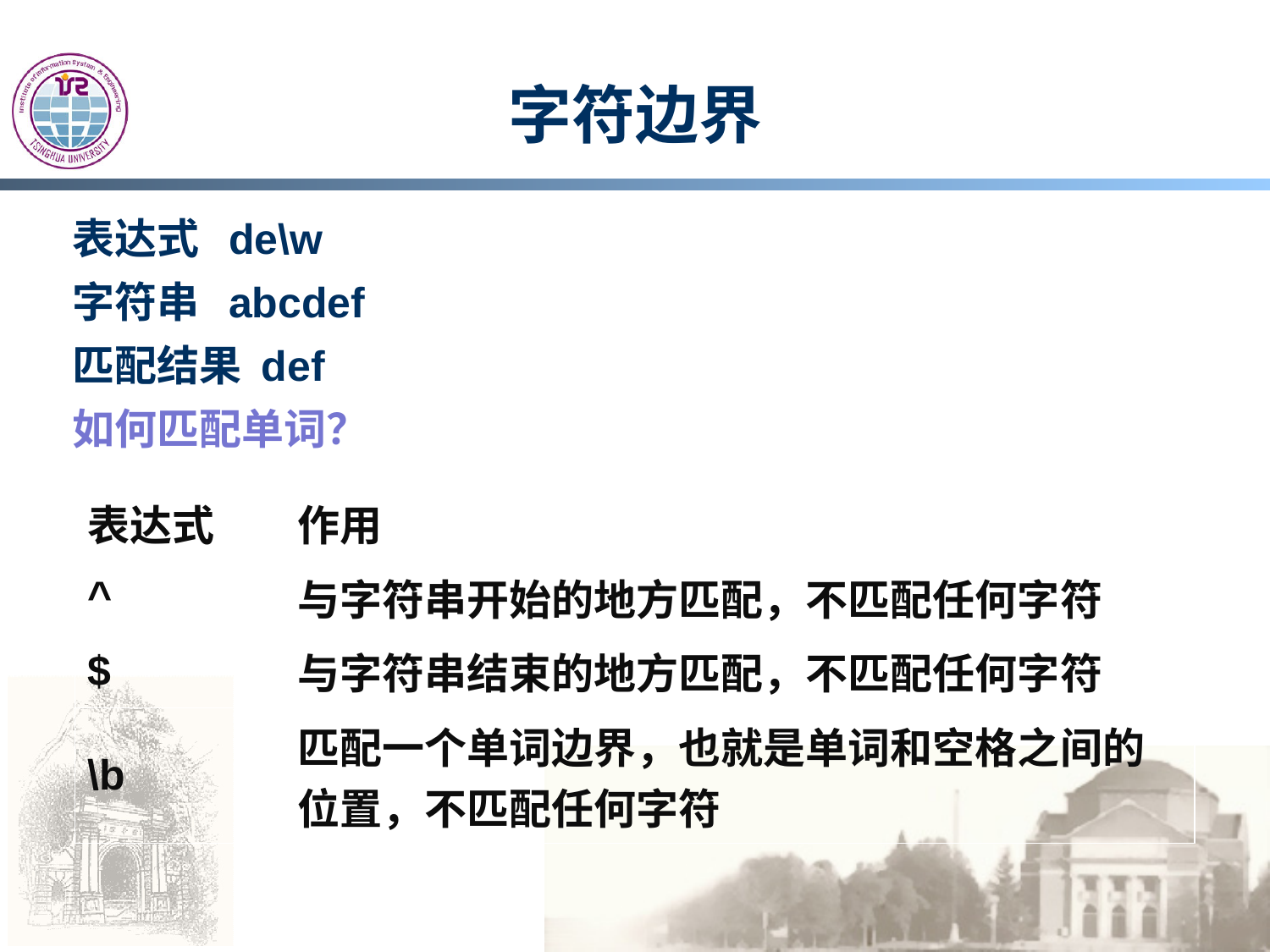

# 字符边界
表达式  de\w
字符串  abcdef
匹配结果 def
如何匹配单词？
| 表达式 | 作用 |
| --- | --- |
| ^ | 与字符串开始的地方匹配，不匹配任何字符 |
| $ | 与字符串结束的地方匹配，不匹配任何字符 |
| \b | 匹配一个单词边界，也就是单词和空格之间的位置，不匹配任何字符 |